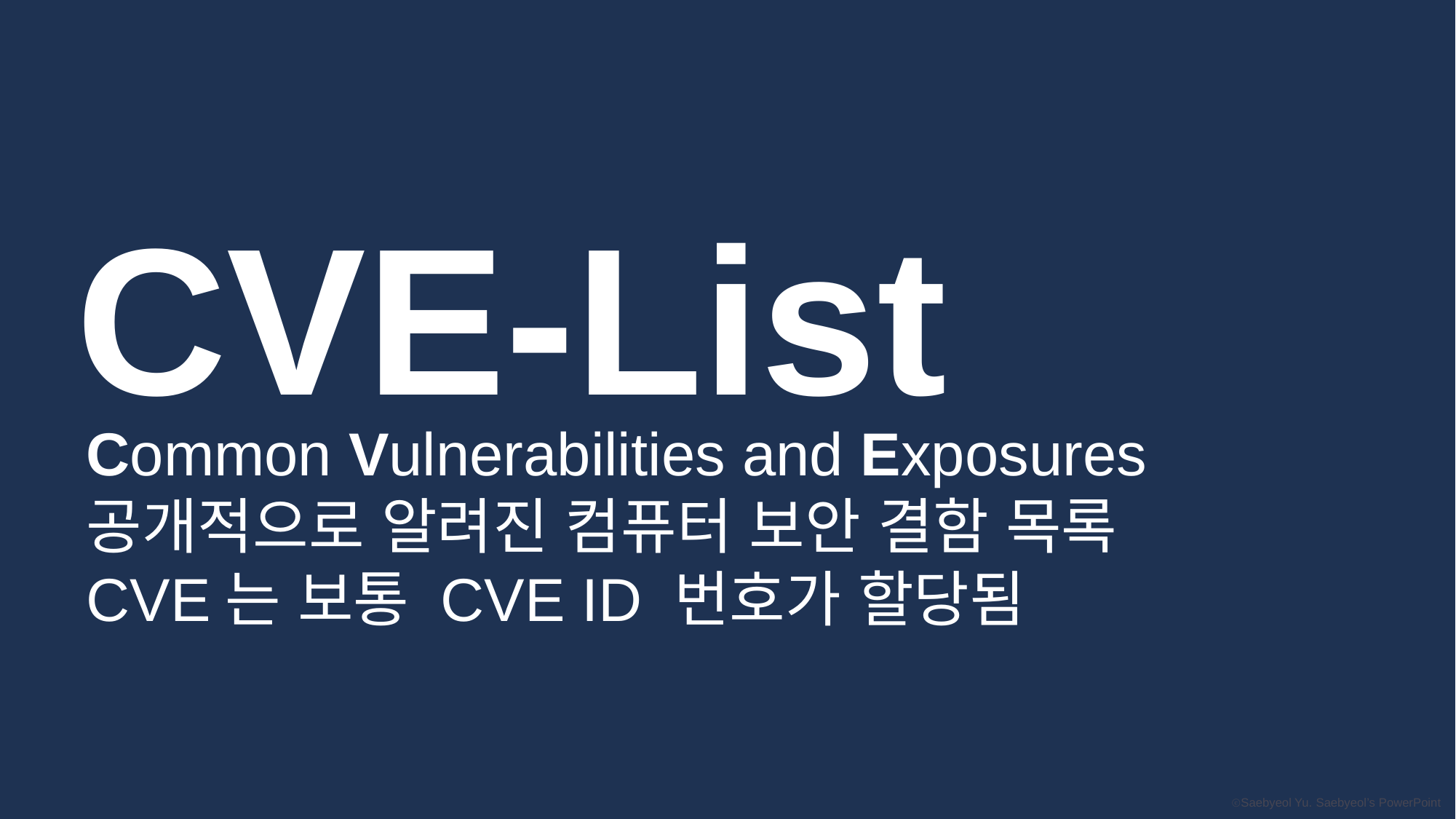

CVE-List
Common Vulnerabilities and Exposures
공개적으로 알려진 컴퓨터 보안 결함 목록
CVE는 보통 CVE ID 번호가 할당됨